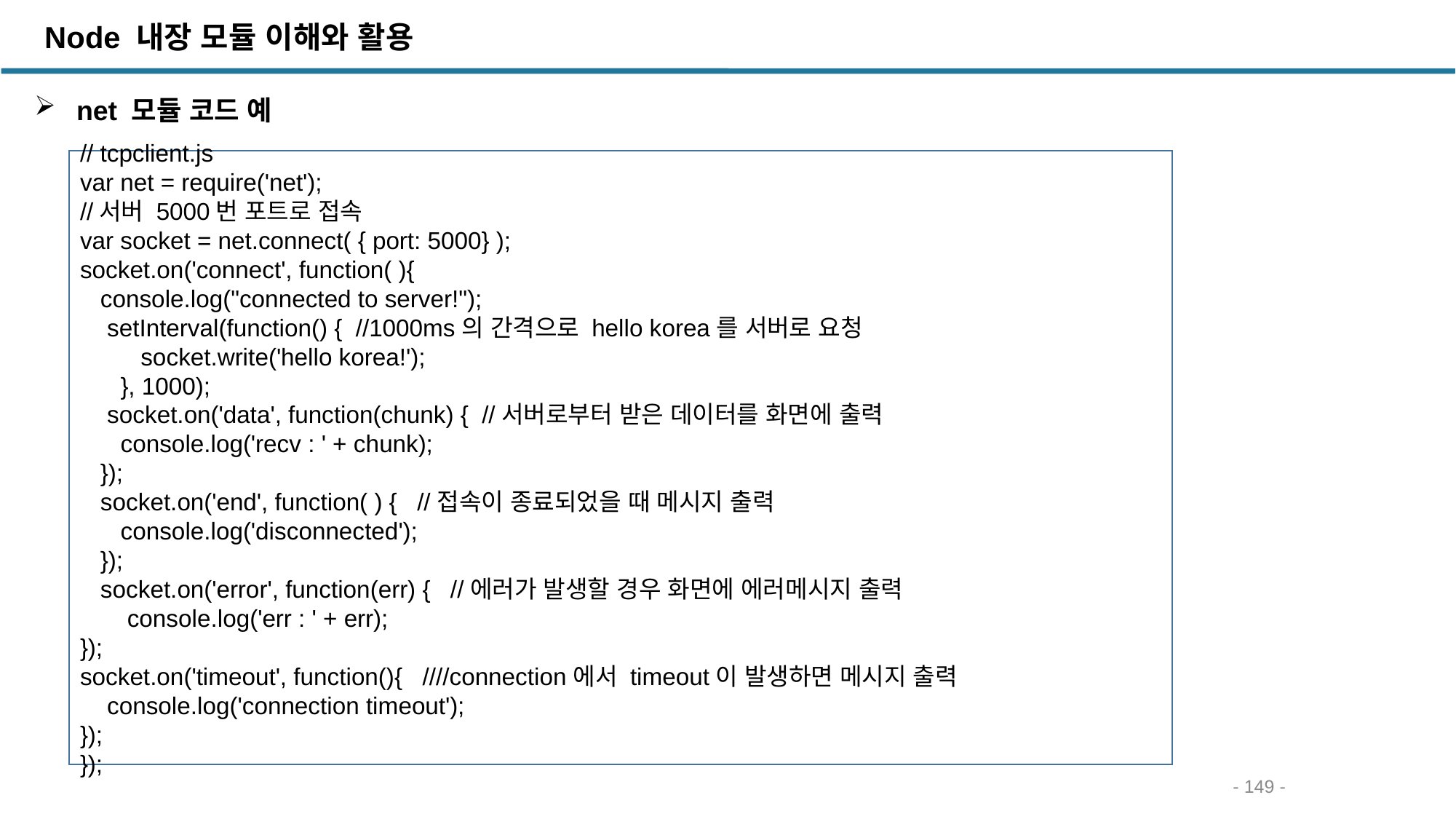

Node 내장 모듈 이해와 활용
 net 모듈 코드 예
// tcpclient.js
var net = require('net');
//서버 5000번 포트로 접속
var socket = net.connect( { port: 5000} );
socket.on('connect', function( ){
   console.log("connected to server!");
    setInterval(function() {  //1000ms의 간격으로 hello korea를 서버로 요청
         socket.write('hello korea!');
      }, 1000);
    socket.on('data', function(chunk) {  //서버로부터 받은 데이터를 화면에 출력
      console.log('recv : ' + chunk);
   });
   socket.on('end', function( ) {   //접속이 종료되었을 때 메시지 출력
      console.log('disconnected');
   });
   socket.on('error', function(err) {   //에러가 발생할 경우 화면에 에러메시지 출력
       console.log('err : ' + err);
});
socket.on('timeout', function(){   ////connection에서 timeout이 발생하면 메시지 출력
    console.log('connection timeout');
});
});
- 149 -